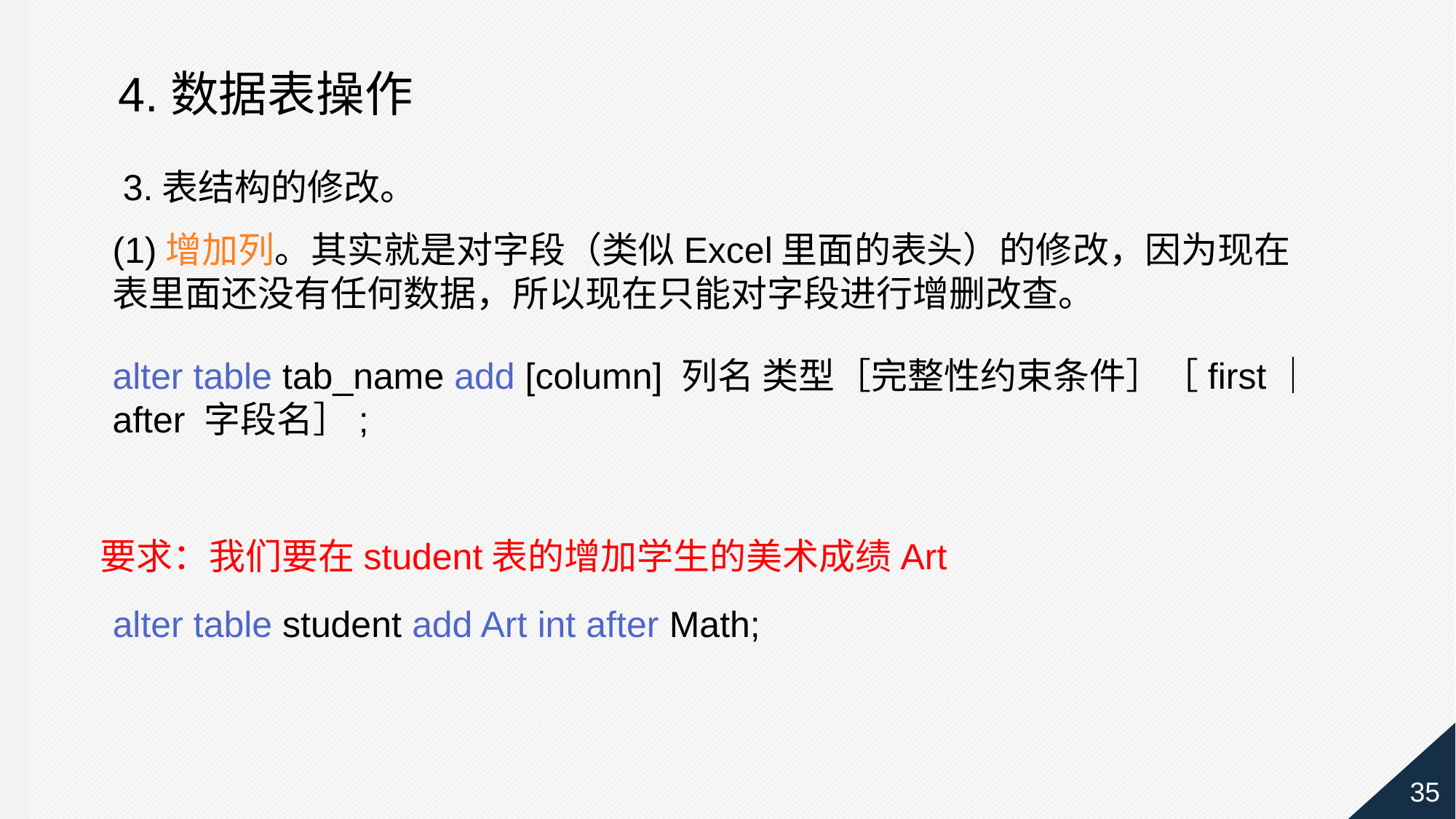

4.数据表操作
3.表结构的修改。
(1)增加列。其实就是对字段（类似Excel里面的表头）的修改，因为现在表里面还没有任何数据，所以现在只能对字段进行增删改查。
alter table tab_name add [column] 列名 类型［完整性约束条件］［first｜after 字段名］;
要求：我们要在student表的增加学生的美术成绩Art
alter table student add Art int after Math;
35